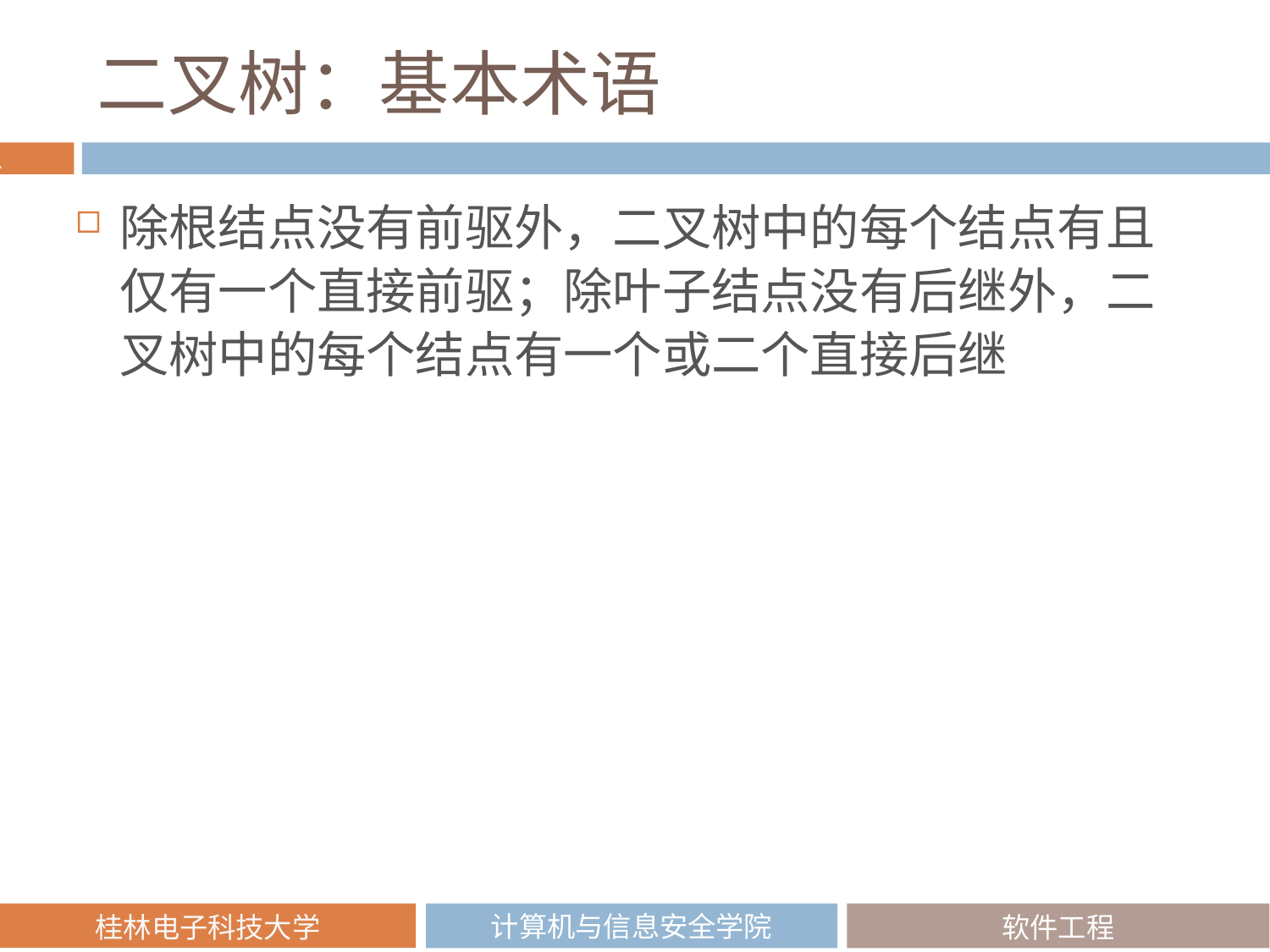

# 二叉树：基本术语
除根结点没有前驱外，二叉树中的每个结点有且仅有一个直接前驱；除叶子结点没有后继外，二叉树中的每个结点有一个或二个直接后继